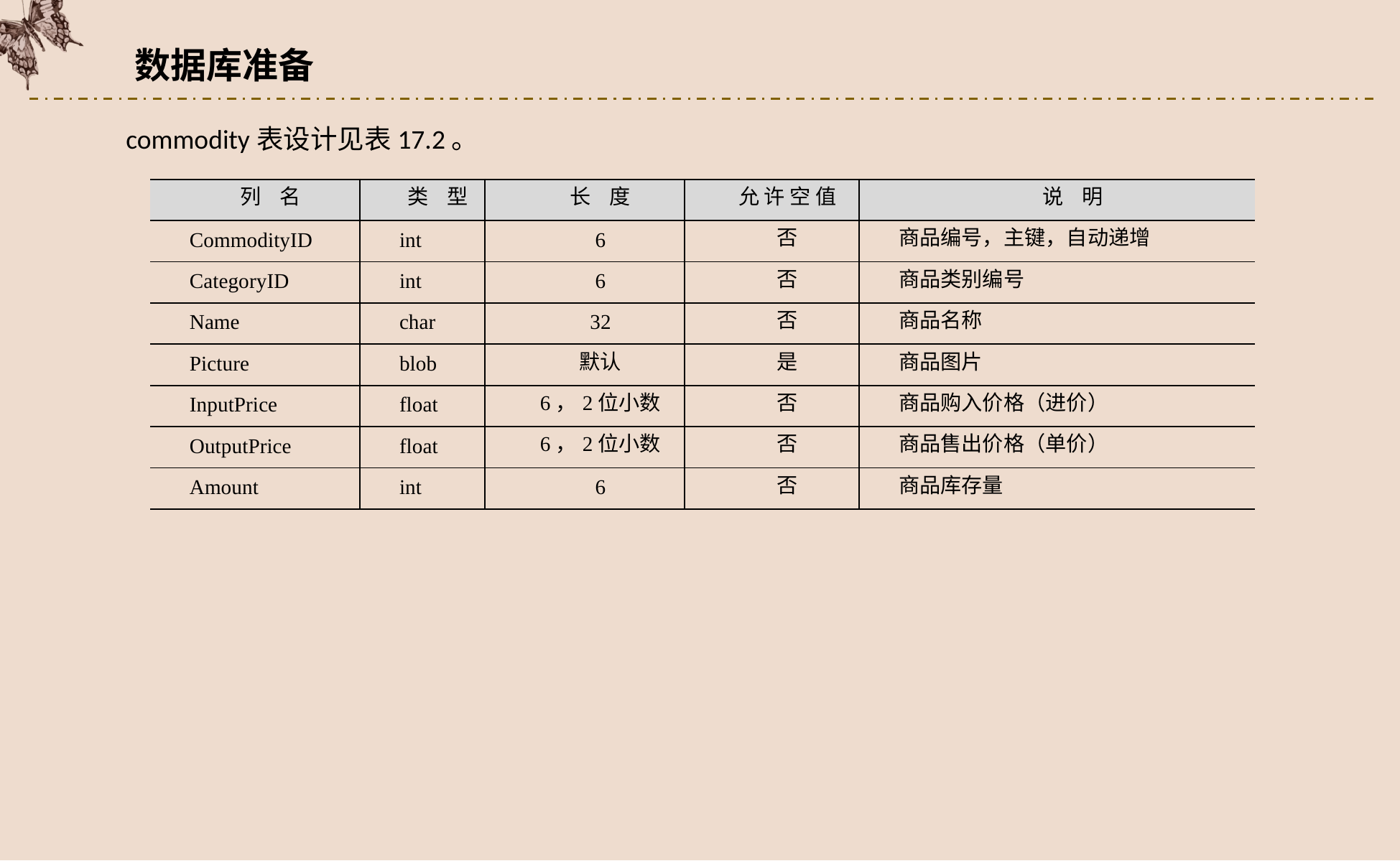

数据库准备
commodity表设计见表17.2。
| 列 名 | 类 型 | 长 度 | 允 许 空 值 | 说 明 |
| --- | --- | --- | --- | --- |
| CommodityID | int | 6 | 否 | 商品编号，主键，自动递增 |
| CategoryID | int | 6 | 否 | 商品类别编号 |
| Name | char | 32 | 否 | 商品名称 |
| Picture | blob | 默认 | 是 | 商品图片 |
| InputPrice | float | 6，2位小数 | 否 | 商品购入价格（进价） |
| OutputPrice | float | 6，2位小数 | 否 | 商品售出价格（单价） |
| Amount | int | 6 | 否 | 商品库存量 |